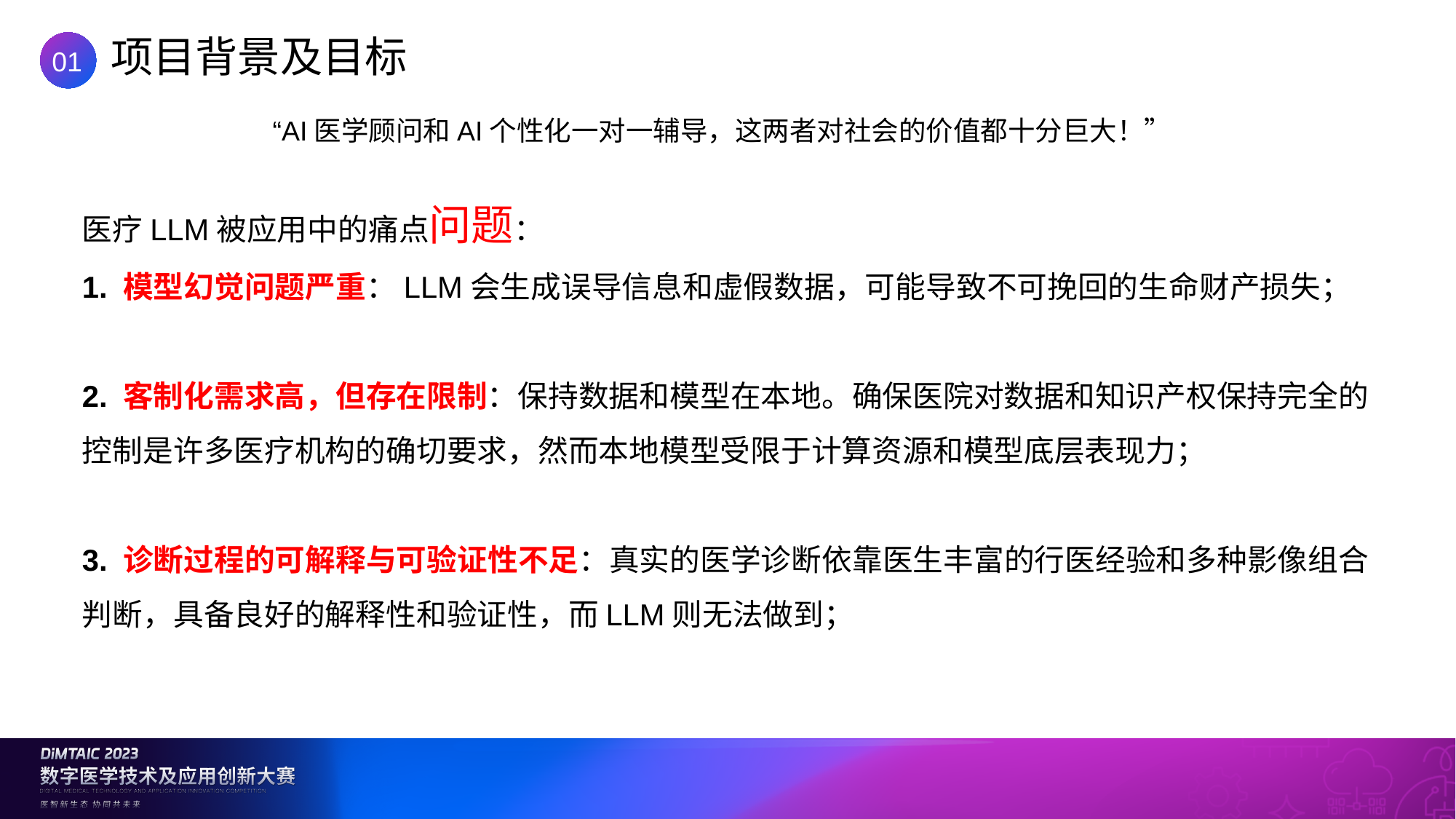

# 项目背景及目标
01
“AI医学顾问和AI个性化一对一辅导，这两者对社会的价值都十分巨大！”
医疗LLM被应用中的痛点问题：
1. 模型幻觉问题严重：LLM会生成误导信息和虚假数据，可能导致不可挽回的生命财产损失；

2. 客制化需求高，但存在限制：保持数据和模型在本地。确保医院对数据和知识产权保持完全的控制是许多医疗机构的确切要求，然而本地模型受限于计算资源和模型底层表现力；

3. 诊断过程的可解释与可验证性不足：真实的医学诊断依靠医生丰富的行医经验和多种影像组合判断，具备良好的解释性和验证性，而LLM则无法做到；